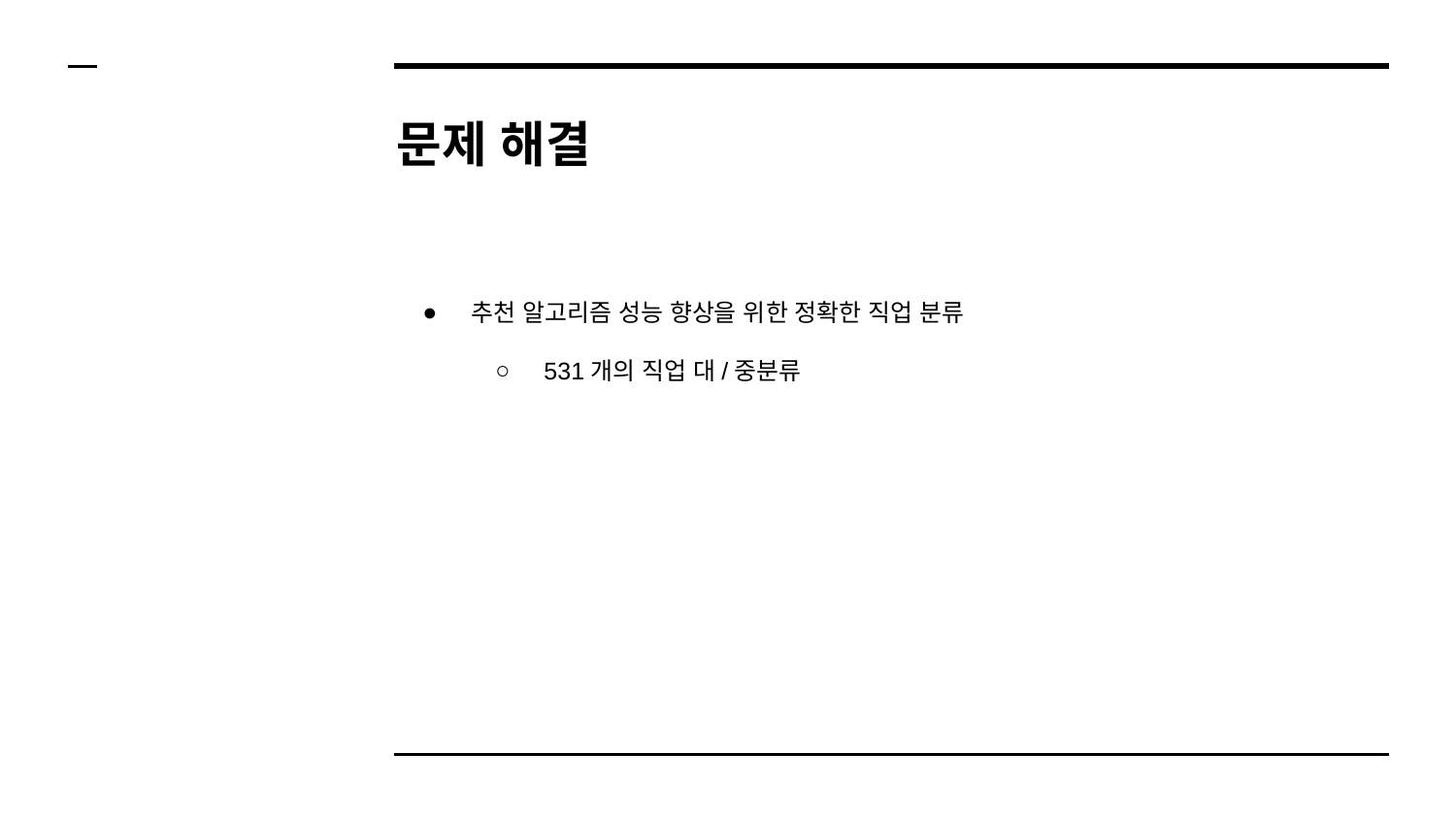

# 문제 해결
추천 알고리즘 성능 향상을 위한 정확한 직업 분류
531개의 직업 대/중분류